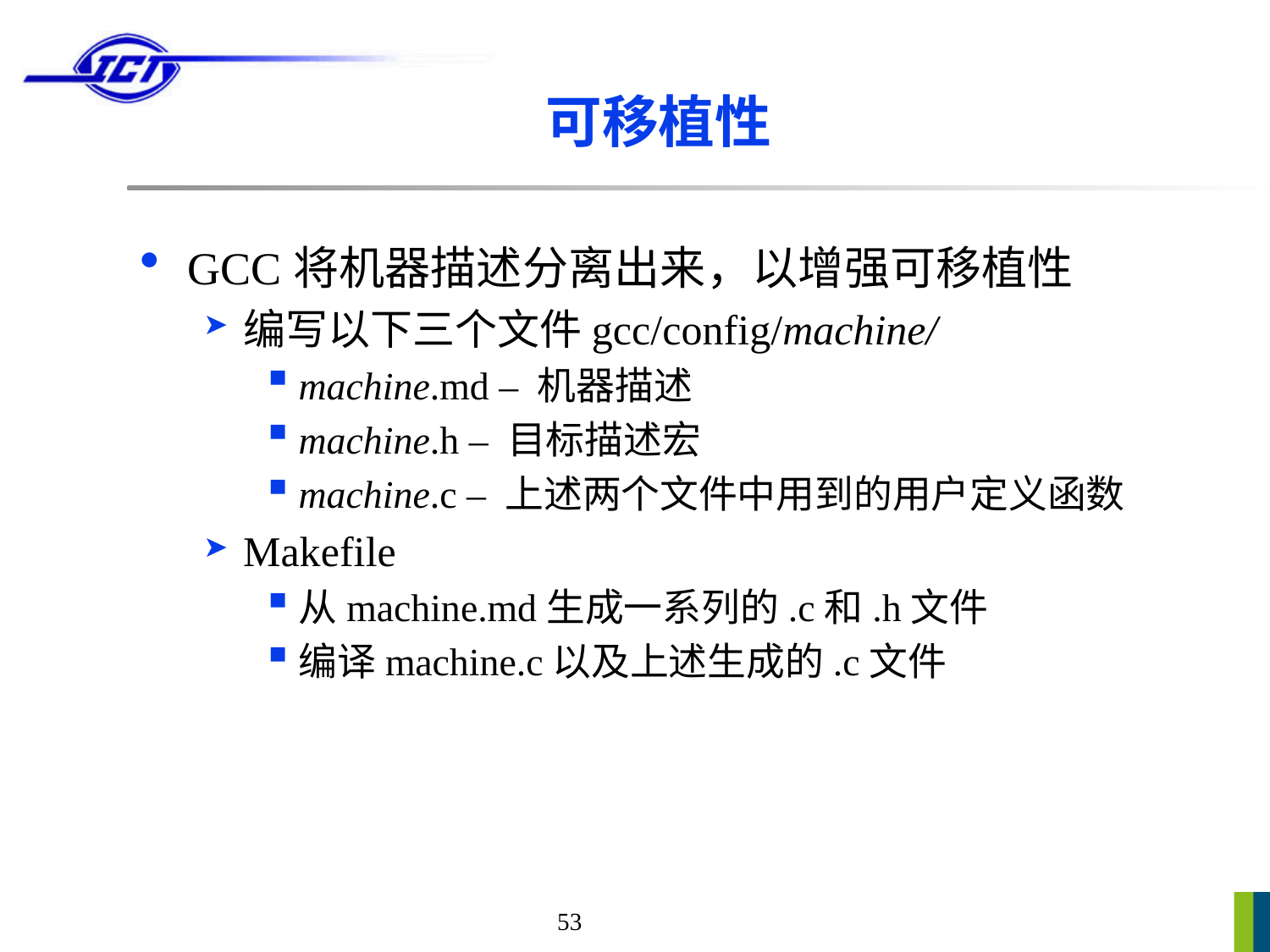

# 可移植性
GCC将机器描述分离出来，以增强可移植性
编写以下三个文件gcc/config/machine/
machine.md – 机器描述
machine.h – 目标描述宏
machine.c – 上述两个文件中用到的用户定义函数
Makefile
从machine.md生成一系列的.c和.h文件
编译machine.c以及上述生成的.c文件